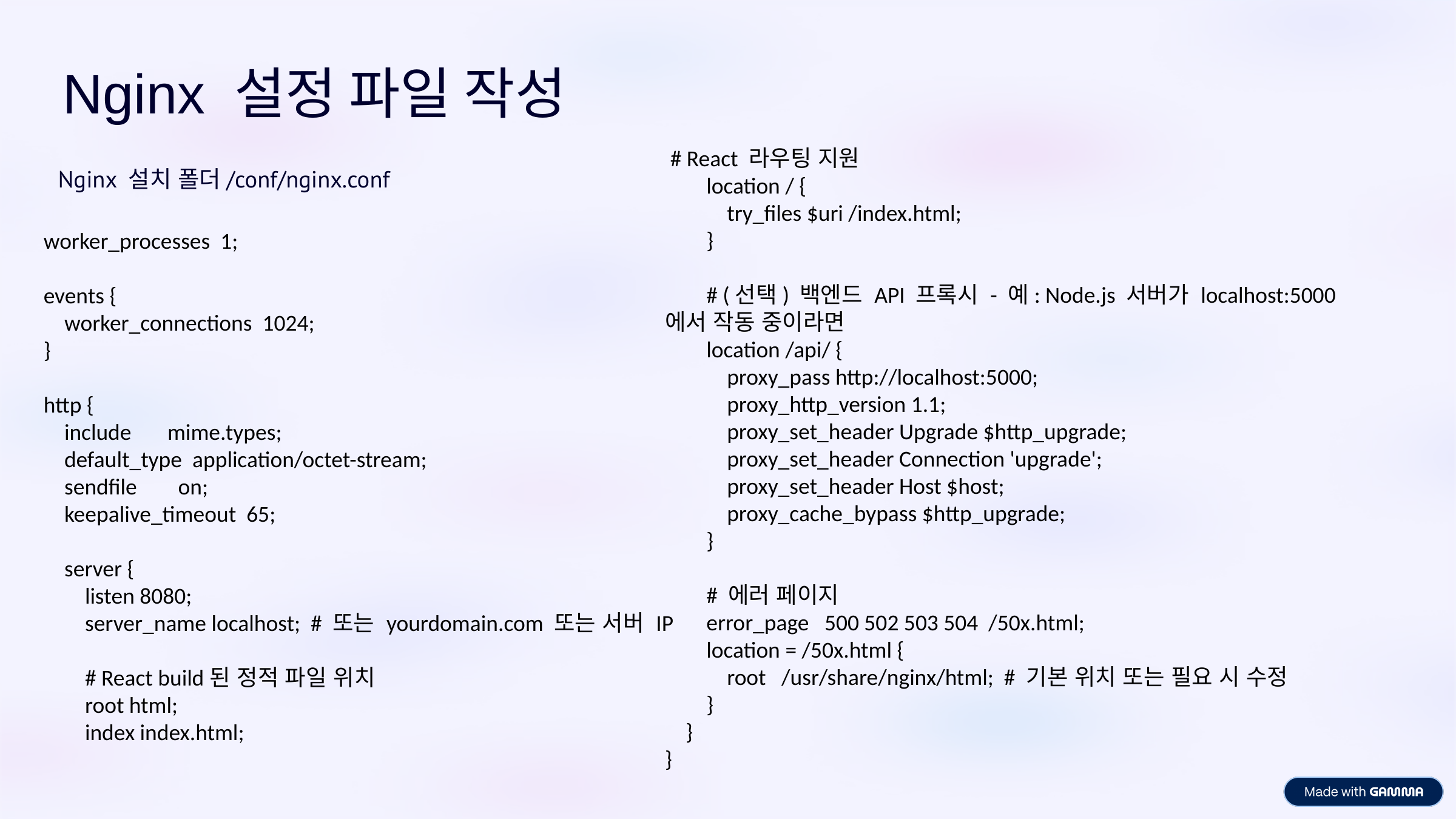

Nginx 설정 파일 작성
 # React 라우팅 지원
        location / {
            try_files $uri /index.html;
        }

        # (선택) 백엔드 API 프록시 - 예: Node.js 서버가 localhost:5000에서 작동 중이라면
        location /api/ {
            proxy_pass http://localhost:5000;
            proxy_http_version 1.1;
            proxy_set_header Upgrade $http_upgrade;
            proxy_set_header Connection 'upgrade';
            proxy_set_header Host $host;
            proxy_cache_bypass $http_upgrade;
        }

        # 에러 페이지
        error_page   500 502 503 504  /50x.html;
        location = /50x.html {
            root   /usr/share/nginx/html;  # 기본 위치 또는 필요 시 수정
        }
    }
}
Nginx 설치 폴더/conf/nginx.conf
worker_processes  1;

events {
    worker_connections  1024;
}

http {
    include       mime.types;
    default_type  application/octet-stream;
    sendfile        on;
    keepalive_timeout  65;

    server {
        listen 8080;
        server_name localhost;  # 또는 yourdomain.com 또는 서버 IP

        # React build된 정적 파일 위치
        root html;
        index index.html;